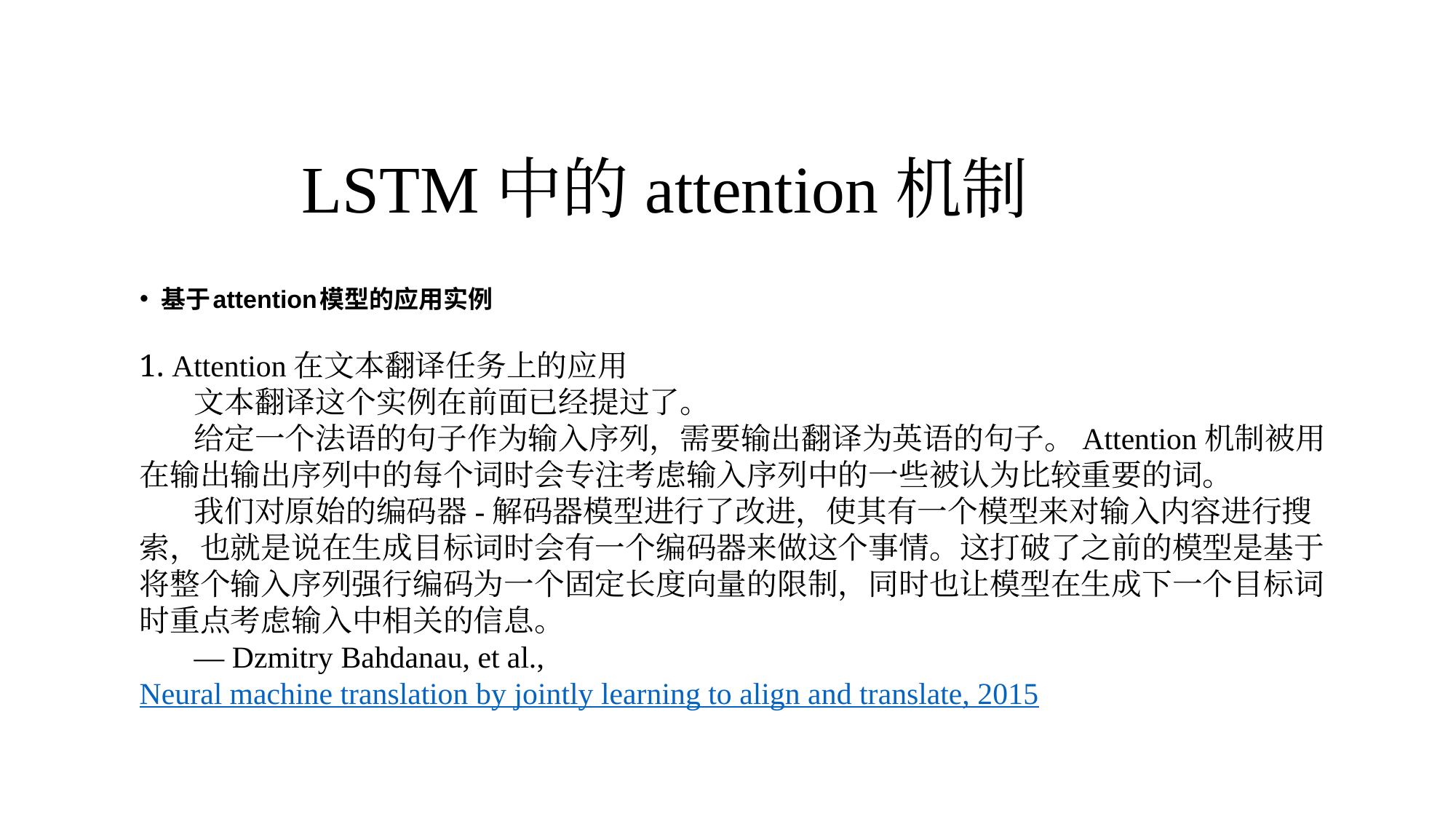

LSTM中的attention机制
基于attention模型的应用实例
1. Attention在文本翻译任务上的应用
文本翻译这个实例在前面已经提过了。
给定一个法语的句子作为输入序列，需要输出翻译为英语的句子。Attention机制被用在输出输出序列中的每个词时会专注考虑输入序列中的一些被认为比较重要的词。
我们对原始的编码器-解码器模型进行了改进，使其有一个模型来对输入内容进行搜索，也就是说在生成目标词时会有一个编码器来做这个事情。这打破了之前的模型是基于将整个输入序列强行编码为一个固定长度向量的限制，同时也让模型在生成下一个目标词时重点考虑输入中相关的信息。
— Dzmitry Bahdanau, et al., Neural machine translation by jointly learning to align and translate, 2015